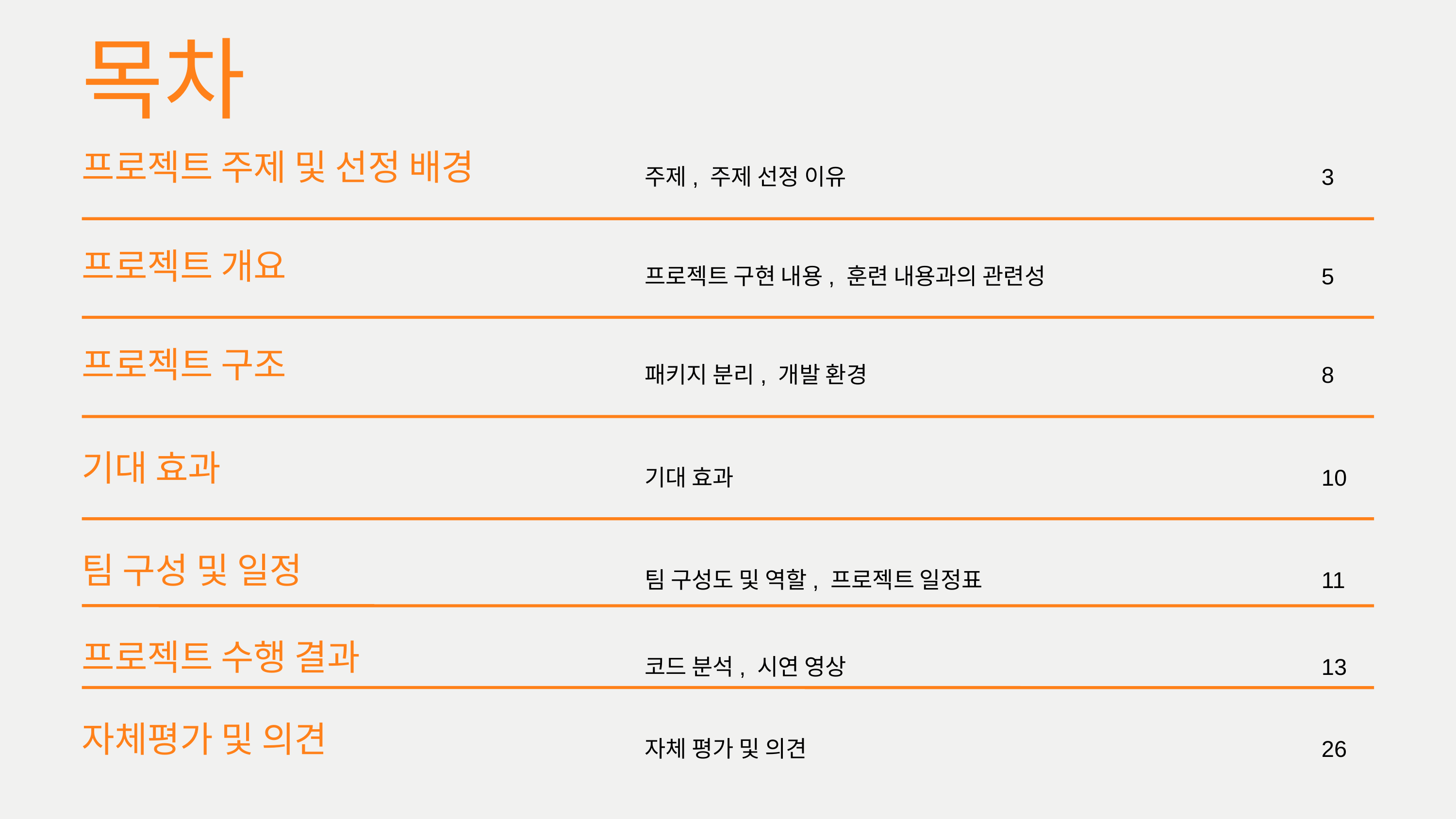

목차
프로젝트 주제 및 선정 배경
주제, 주제 선정 이유
3

프로젝트 개요
프로젝트 구현 내용, 훈련 내용과의 관련성
5

프로젝트 구조
패키지 분리, 개발 환경
8

기대 효과
기대 효과
10

팀 구성 및 일정
팀 구성도 및 역할, 프로젝트 일정표
11

프로젝트 수행 결과
코드 분석, 시연 영상
13

자체평가 및 의견
자체 평가 및 의견
26